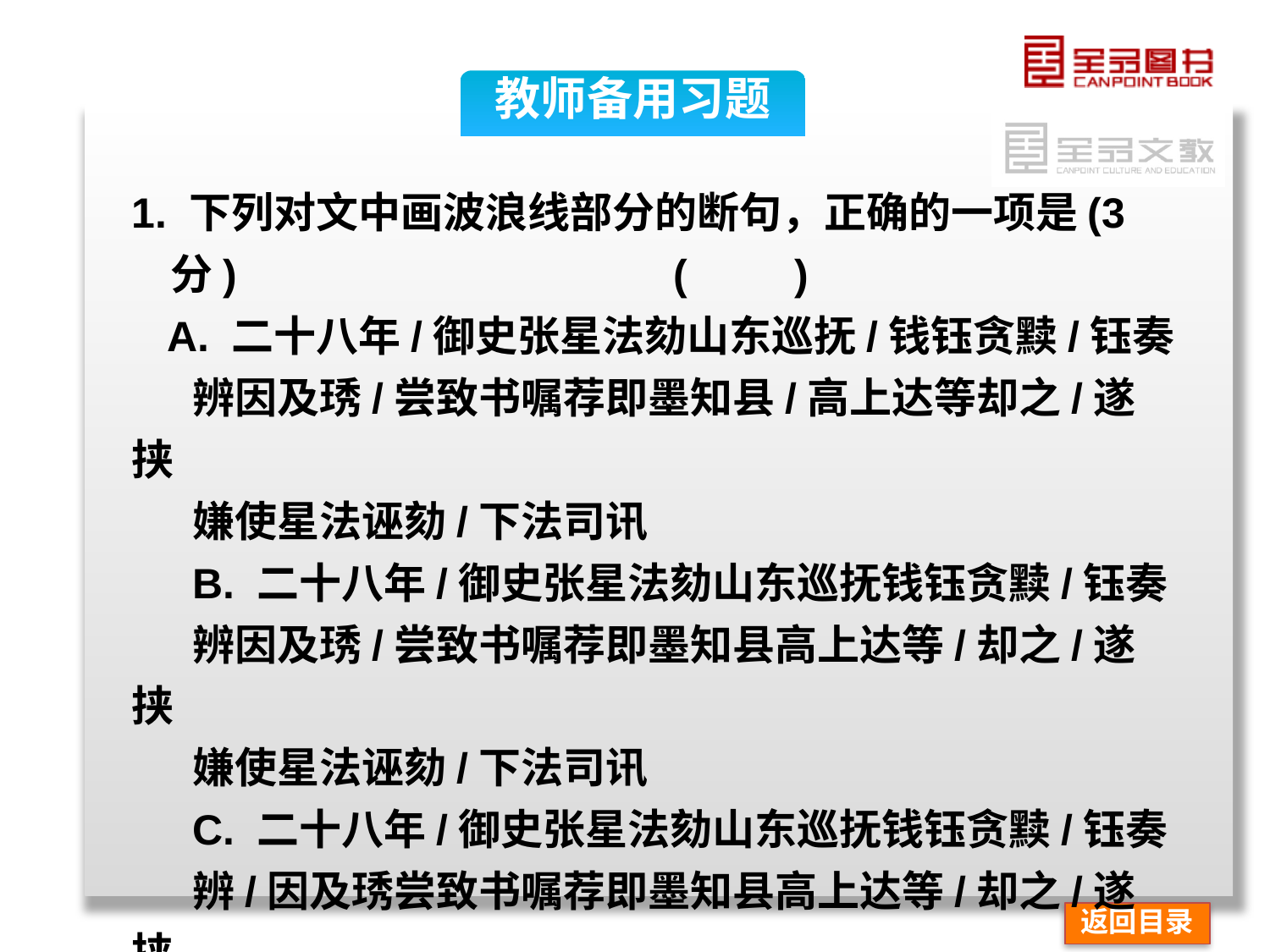

教师备用习题
1. 下列对文中画波浪线部分的断句，正确的一项是(3
   分)                                     (　　)
   A. 二十八年/御史张星法劾山东巡抚/钱钰贪黩/钰奏
辨因及琇/尝致书嘱荐即墨知县/高上达等却之/遂挟
嫌使星法诬劾/下法司讯
B. 二十八年/御史张星法劾山东巡抚钱钰贪黩/钰奏
辨因及琇/尝致书嘱荐即墨知县高上达等/却之/遂挟
嫌使星法诬劾/下法司讯
C. 二十八年/御史张星法劾山东巡抚钱钰贪黩/钰奏
辨/因及琇尝致书嘱荐即墨知县高上达等/却之/遂挟
嫌使星法诬劾/下法司讯
返回目录